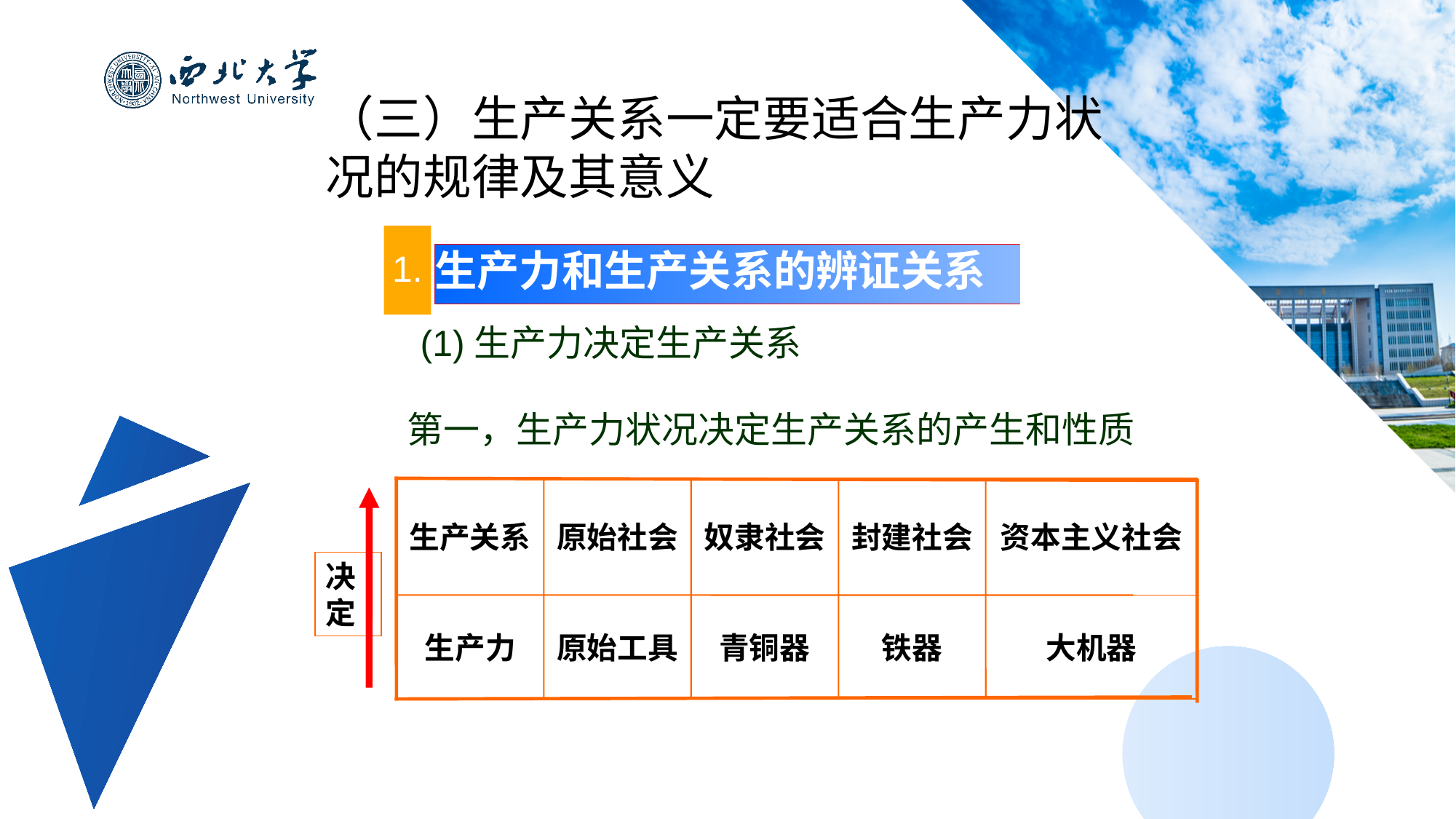

（三）生产关系一定要适合生产力状况的规律及其意义
生产力和生产关系的辨证关系
1.
(1)生产力决定生产关系
第一，生产力状况决定生产关系的产生和性质
生产关系

原始社会

奴隶社会

封建社会

资本主义社会

决定
生产力

原始工具
青铜器
铁器
大机器